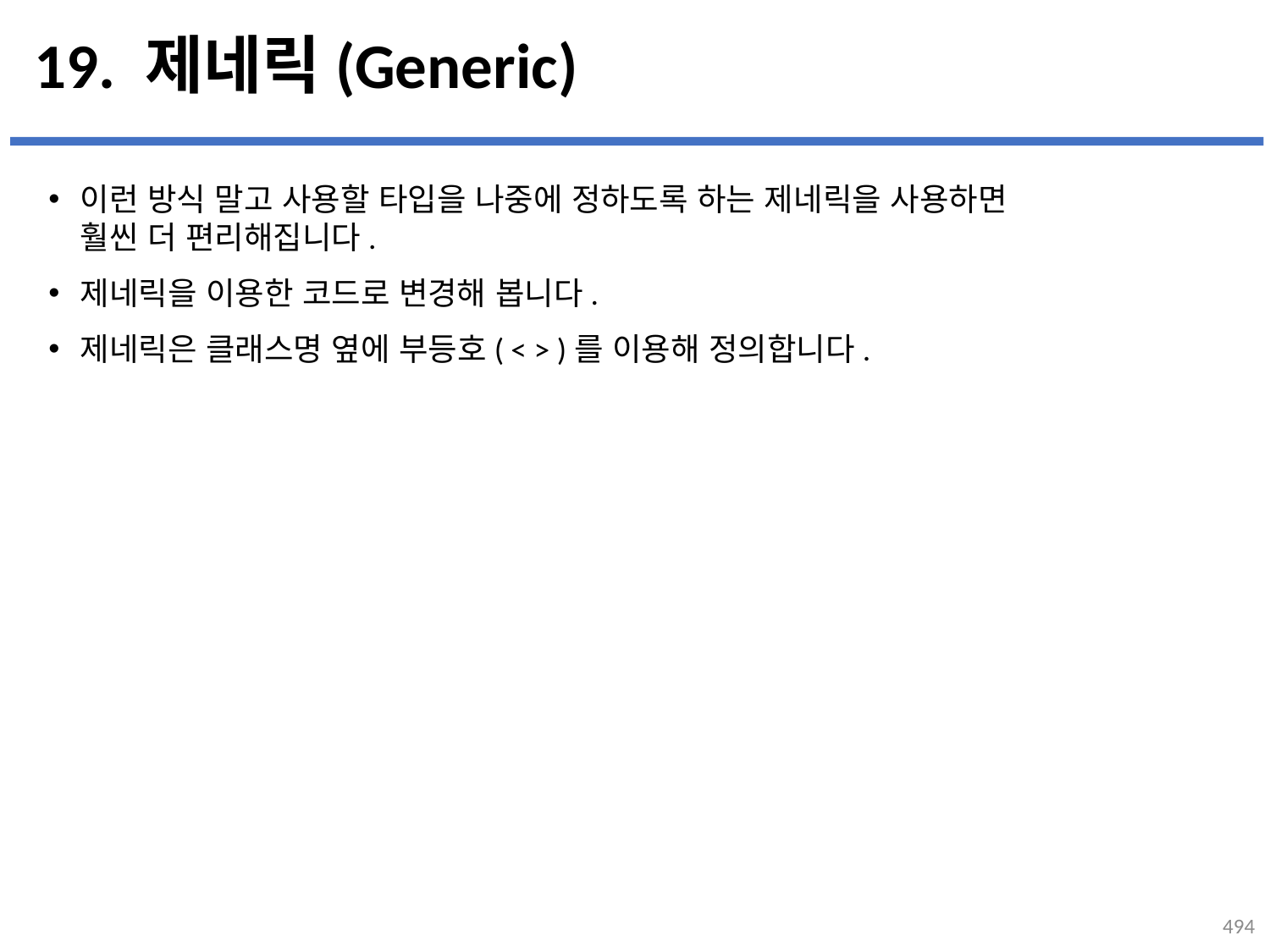

# 19. 제네릭(Generic)
이런 방식 말고 사용할 타입을 나중에 정하도록 하는 제네릭을 사용하면
훨씬 더 편리해집니다.
제네릭을 이용한 코드로 변경해 봅니다.
제네릭은 클래스명 옆에 부등호( < > )를 이용해 정의합니다.
...

설명
494